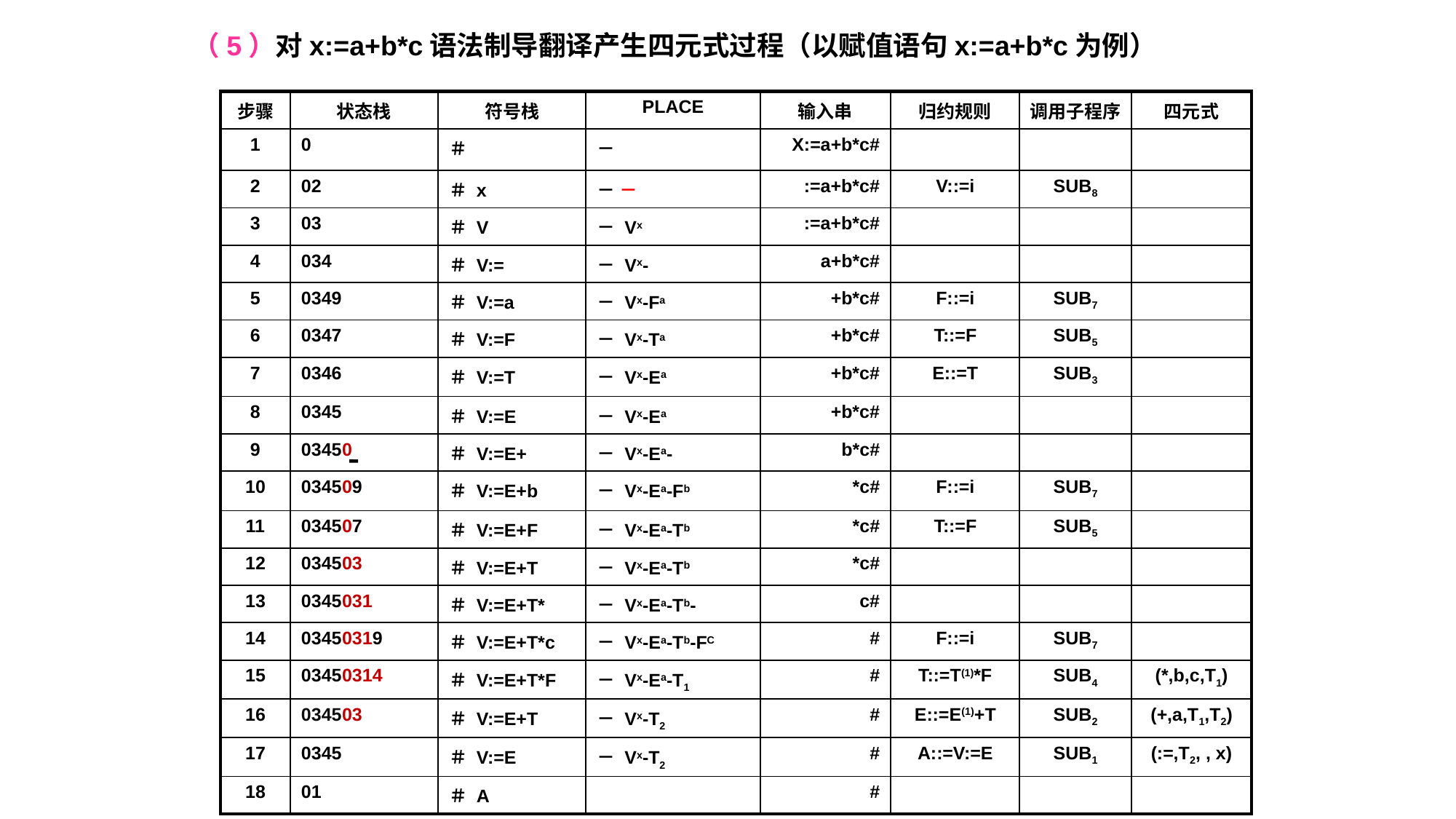

（5）对x:=a+b*c语法制导翻译产生四元式过程（以赋值语句x:=a+b*c为例）
| 步骤 | 状态栈 | 符号栈 | PLACE | 输入串 | 归约规则 | 调用子程序 | 四元式 |
| --- | --- | --- | --- | --- | --- | --- | --- |
| 1 | 0 | ＃ | － | X:=a+b\*c# |  |  |  |
| 2 | 02 | ＃ x | － － | :=a+b\*c# | V::=i | SUB8 |  |
| 3 | 03 | ＃ V | － Vx | :=a+b\*c# |  |  |  |
| 4 | 034 | ＃ V:= | － Vx- | a+b\*c# |  |  |  |
| 5 | 0349 | ＃ V:=a | － Vx-Fa | +b\*c# | F::=i | SUB7 |  |
| 6 | 0347 | ＃ V:=F | － Vx-Ta | +b\*c# | T::=F | SUB5 |  |
| 7 | 0346 | ＃ V:=T | － Vx-Ea | +b\*c# | E::=T | SUB3 |  |
| 8 | 0345 | ＃ V:=E | － Vx-Ea | +b\*c# |  |  |  |
| 9 | 03450 | ＃ V:=E+ | － Vx-Ea- | b\*c# |  |  |  |
| 10 | 034509 | ＃ V:=E+b | － Vx-Ea-Fb | \*c# | F::=i | SUB7 |  |
| 11 | 034507 | ＃ V:=E+F | － Vx-Ea-Tb | \*c# | T::=F | SUB5 |  |
| 12 | 034503 | ＃ V:=E+T | － Vx-Ea-Tb | \*c# |  |  |  |
| 13 | 0345031 | ＃ V:=E+T\* | － Vx-Ea-Tb- | c# |  |  |  |
| 14 | 03450319 | ＃ V:=E+T\*c | － Vx-Ea-Tb-FC | # | F::=i | SUB7 |  |
| 15 | 03450314 | ＃ V:=E+T\*F | － Vx-Ea-T1 | # | T::=T(1)\*F | SUB4 | (\*,b,c,T1) |
| 16 | 034503 | ＃ V:=E+T | － Vx-T2 | # | E::=E(1)+T | SUB2 | (+,a,T1,T2) |
| 17 | 0345 | ＃ V:=E | － Vx-T2 | # | A::=V:=E | SUB1 | (:=,T2, , x) |
| 18 | 01 | ＃ A |  | # |  |  |  |